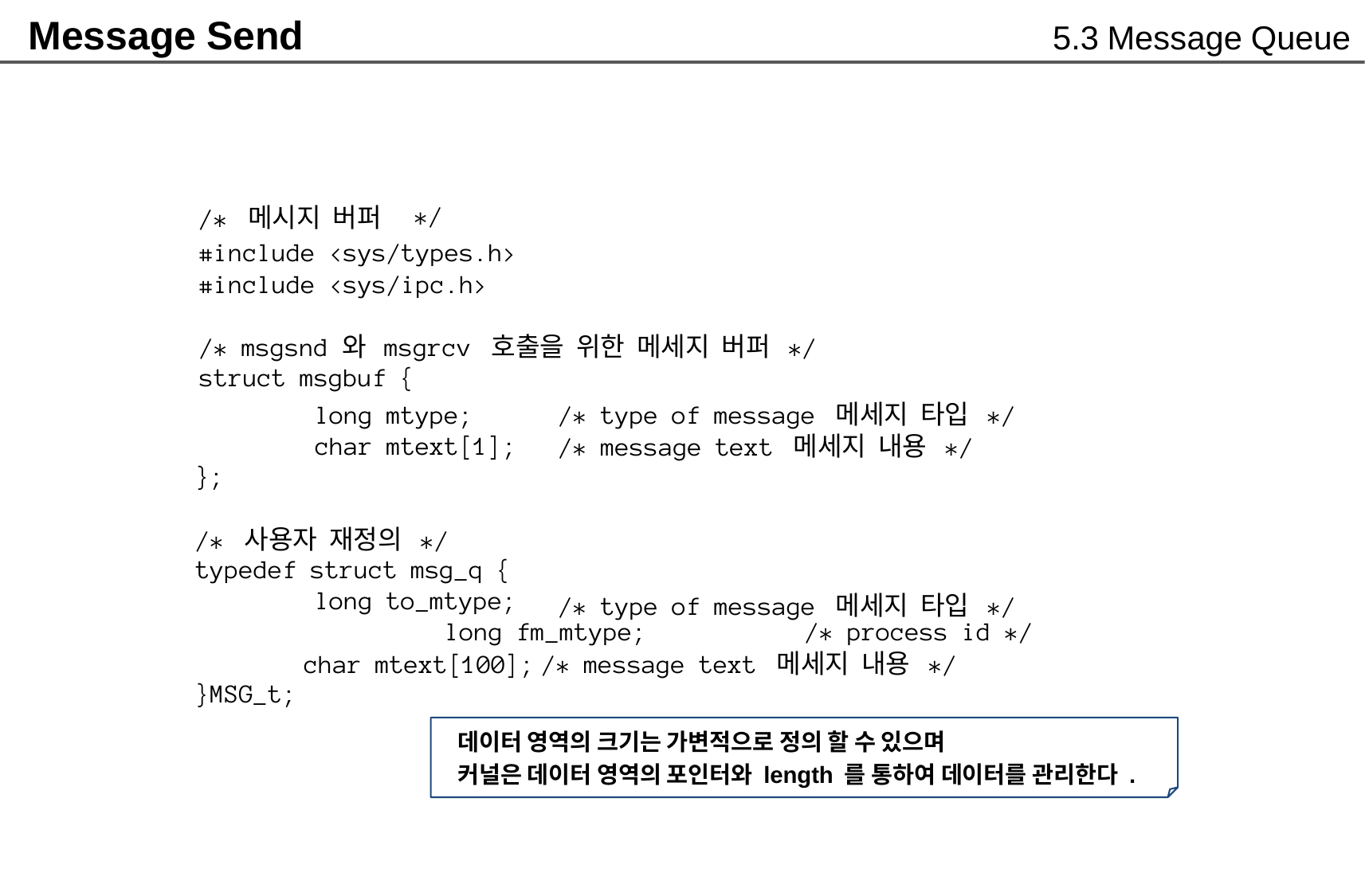

Message Send
5.3 Message Queue

/*  메시지  버퍼
*/
#include  <sys/types.h>
#include  <sys/ipc.h>

/*  msgsnd 와  msgrcv  호출을  위한  메세지  버퍼  */
struct  msgbuf  {
/*  type  of  message  메세지  타입  */
/*  message  text  메세지  내용  */

/*  type  of  message  메세지  타입  */
	long  mtype;
	char  mtext[1];
};

/*  사용자  재정의  */
typedef  struct  msg_q  {
	long  to_mtype;
	long  fm_mtype;                        /*  process  id  */
char  mtext[100]; /*  message  text  메세지  내용  */
}MSG_t;

데이터 영역의 크기는 가변적으로 정의 할 수 있으며
커널은 데이터 영역의 포인터와 length 를 통하여 데이터를 관리한다 .